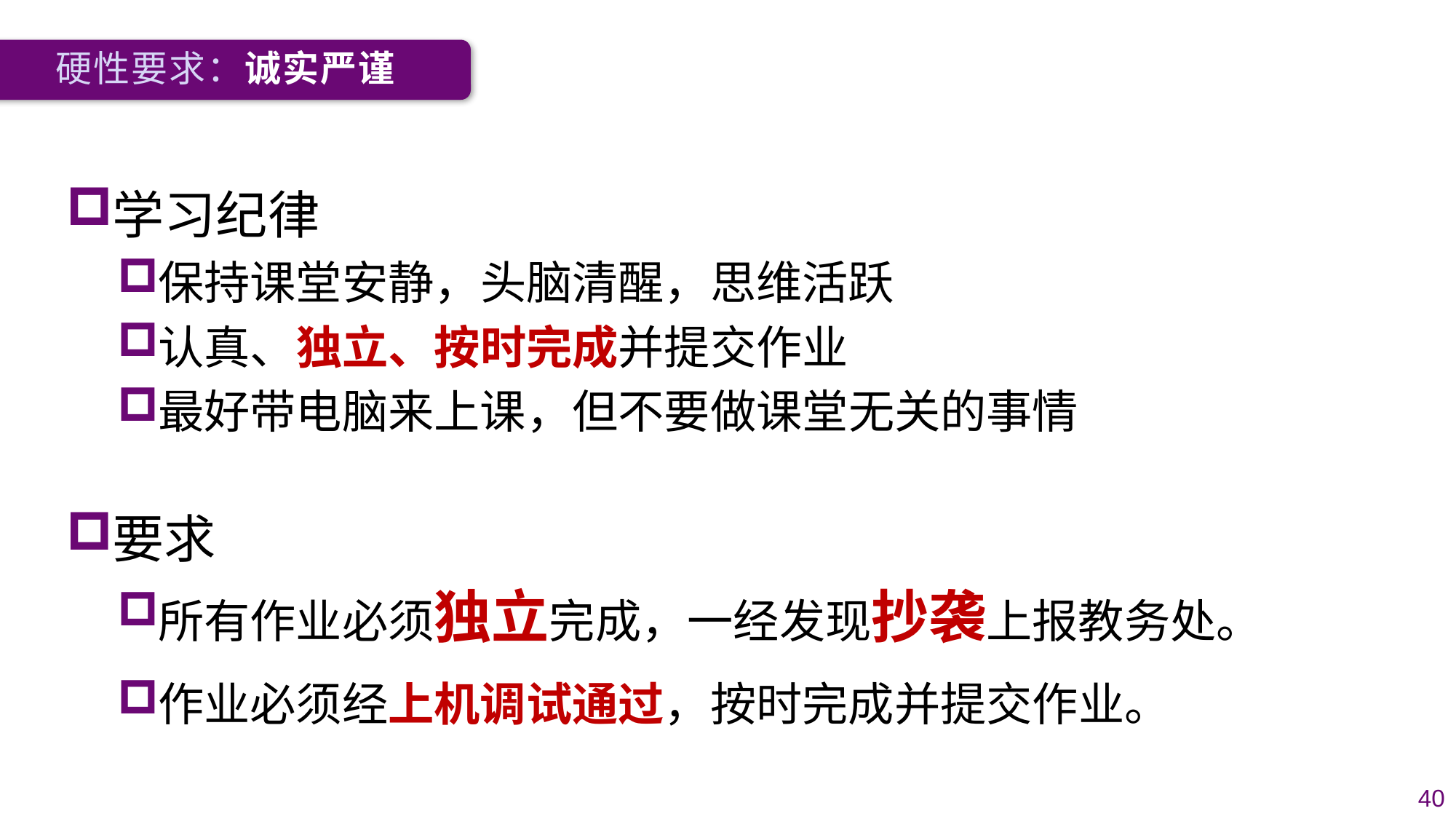

硬性要求：诚实严谨
学习纪律
保持课堂安静，头脑清醒，思维活跃
认真、独立、按时完成并提交作业
最好带电脑来上课，但不要做课堂无关的事情

要求
所有作业必须独立完成，一经发现抄袭上报教务处。
作业必须经上机调试通过，按时完成并提交作业。
40